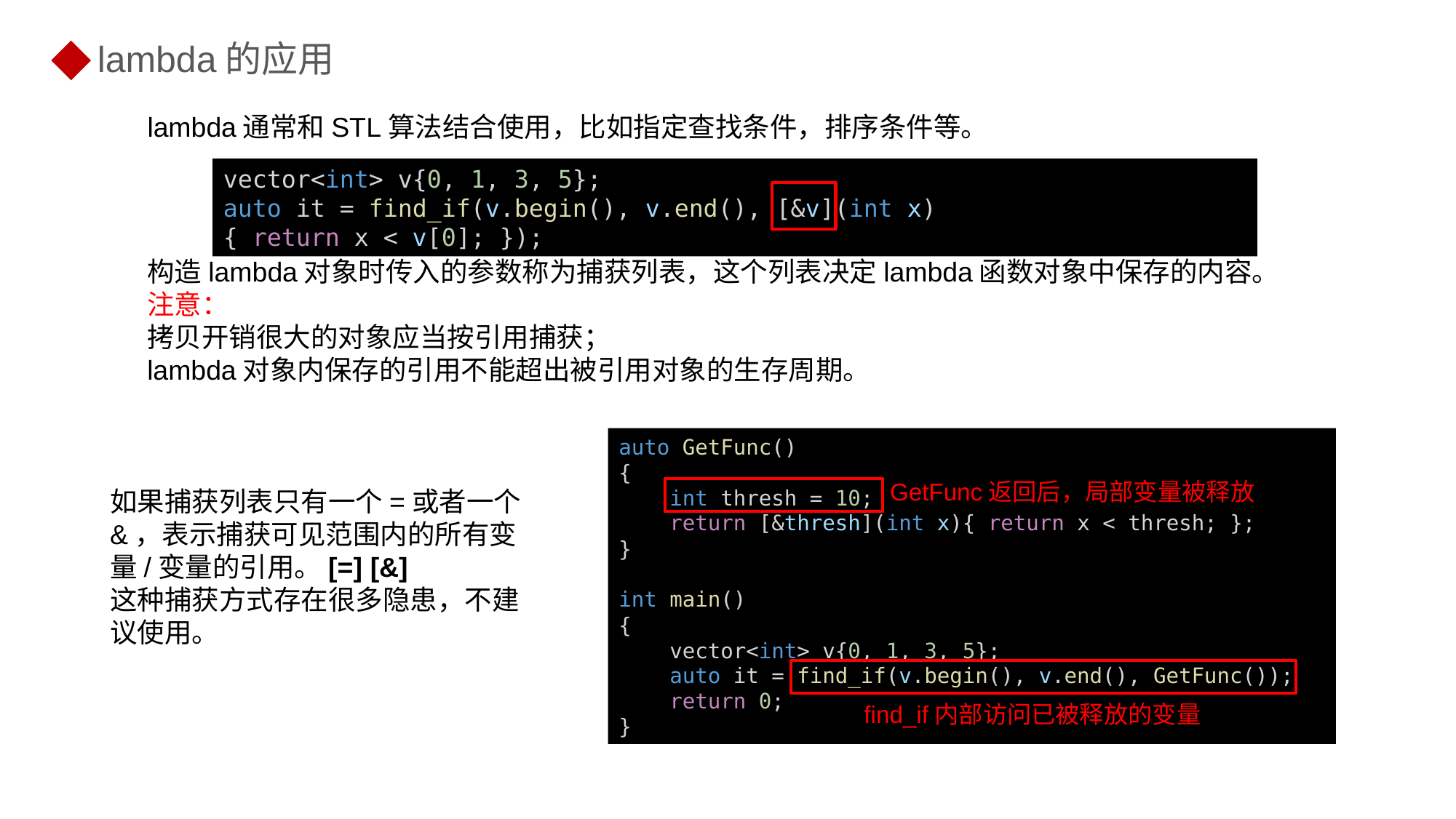

lambda的应用

lambda通常和STL算法结合使用，比如指定查找条件，排序条件等。
vector<int> v{0, 1, 3, 5};
auto it = find_if(v.begin(), v.end(), [&v](int x){ return x < v[0]; });

构造lambda对象时传入的参数称为捕获列表，这个列表决定lambda函数对象中保存的内容。
注意：
拷贝开销很大的对象应当按引用捕获；
lambda对象内保存的引用不能超出被引用对象的生存周期。
auto GetFunc()
{
    int thresh = 10;
    return [&thresh](int x){ return x < thresh; };
}
int main()
{
    vector<int> v{0, 1, 3, 5};
    auto it = find_if(v.begin(), v.end(), GetFunc());
    return 0;
}
GetFunc返回后，局部变量被释放
如果捕获列表只有一个=或者一个&，表示捕获可见范围内的所有变量/变量的引用。[=] [&]
这种捕获方式存在很多隐患，不建议使用。

find_if内部访问已被释放的变量